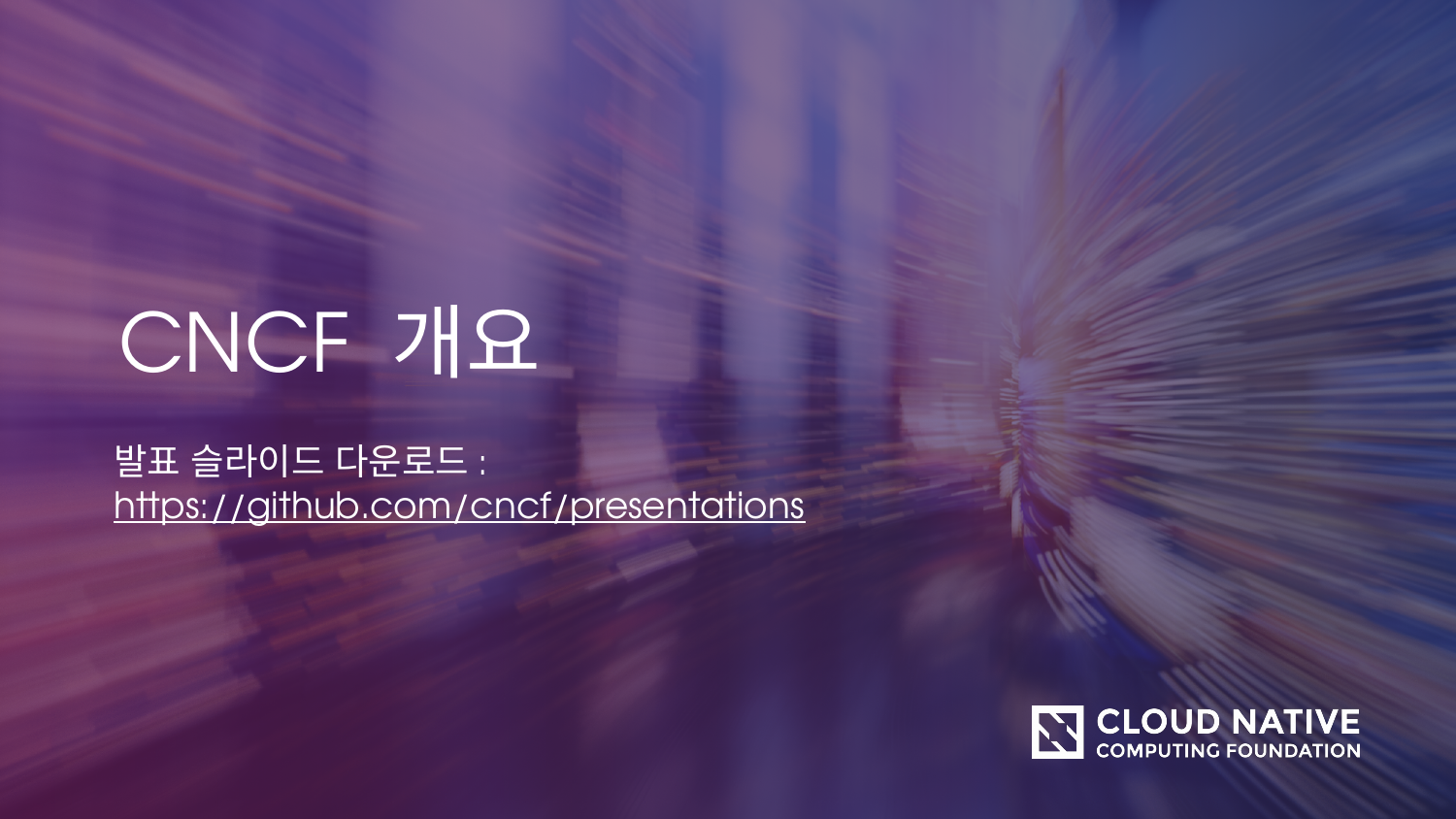

# CNCF 개요

발표 슬라이드 다운로드:
https://github.com/cncf/presentations